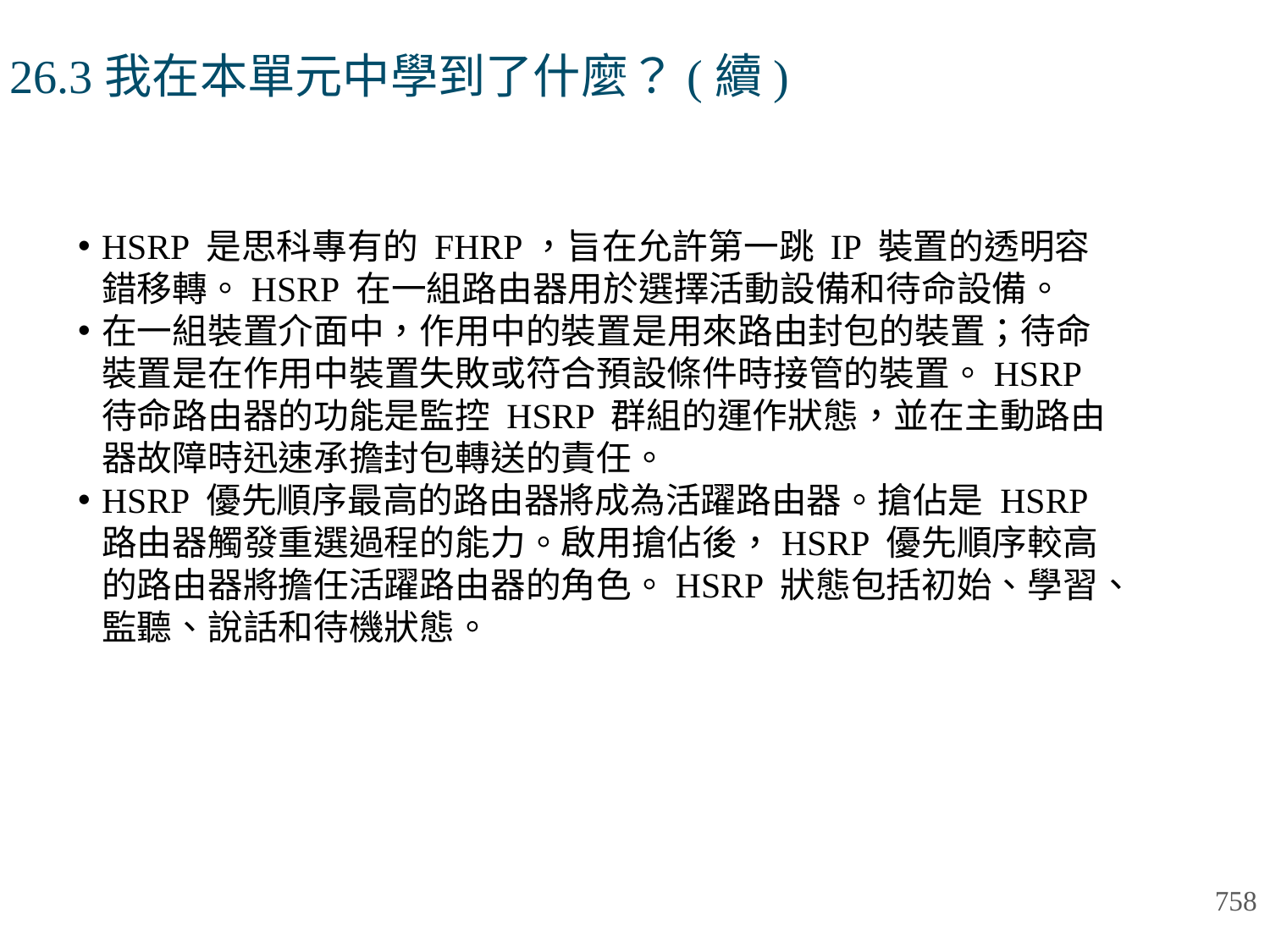

# 26.3我在本單元中學到了什麼？(續)
HSRP 是思科專有的 FHRP，旨在允許第一跳 IP 裝置的透明容錯移轉。HSRP 在一組路由器用於選擇活動設備和待命設備。
在一組裝置介面中，作用中的裝置是用來路由封包的裝置；待命裝置是在作用中裝置失敗或符合預設條件時接管的裝置。HSRP 待命路由器的功能是監控 HSRP 群組的運作狀態，並在主動路由器故障時迅速承擔封包轉送的責任。
HSRP 優先順序最高的路由器將成為活躍路由器。搶佔是 HSRP 路由器觸發重選過程的能力。啟用搶佔後，HSRP 優先順序較高的路由器將擔任活躍路由器的角色。HSRP 狀態包括初始、學習、監聽、說話和待機狀態。

758